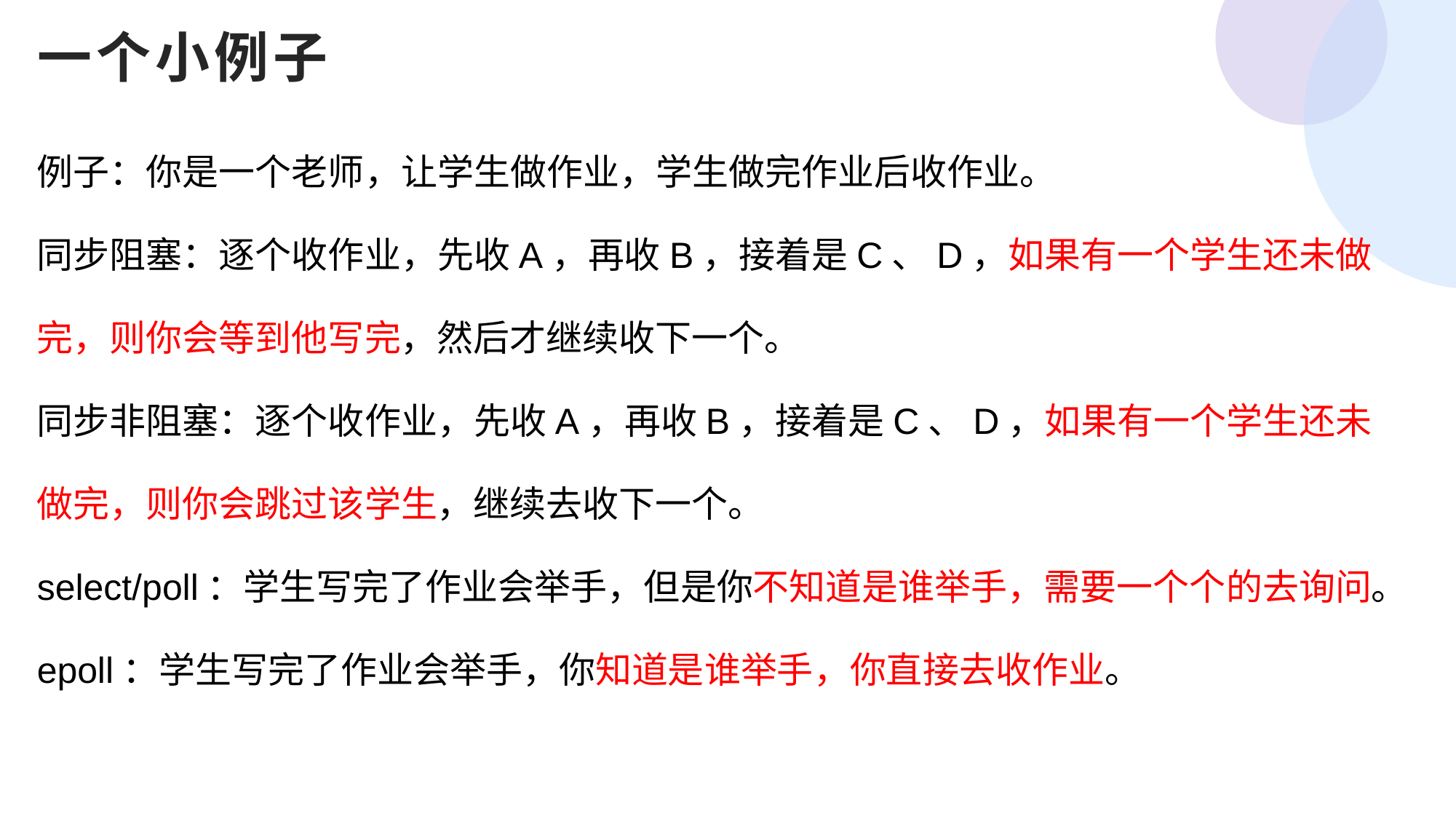

一个小例子
例子：你是一个老师，让学生做作业，学生做完作业后收作业。
同步阻塞：逐个收作业，先收A，再收B，接着是C、D，如果有一个学生还未做完，则你会等到他写完，然后才继续收下一个。
同步非阻塞：逐个收作业，先收A，再收B，接着是C、D，如果有一个学生还未做完，则你会跳过该学生，继续去收下一个。
select/poll：学生写完了作业会举手，但是你不知道是谁举手，需要一个个的去询问。
epoll：学生写完了作业会举手，你知道是谁举手，你直接去收作业。